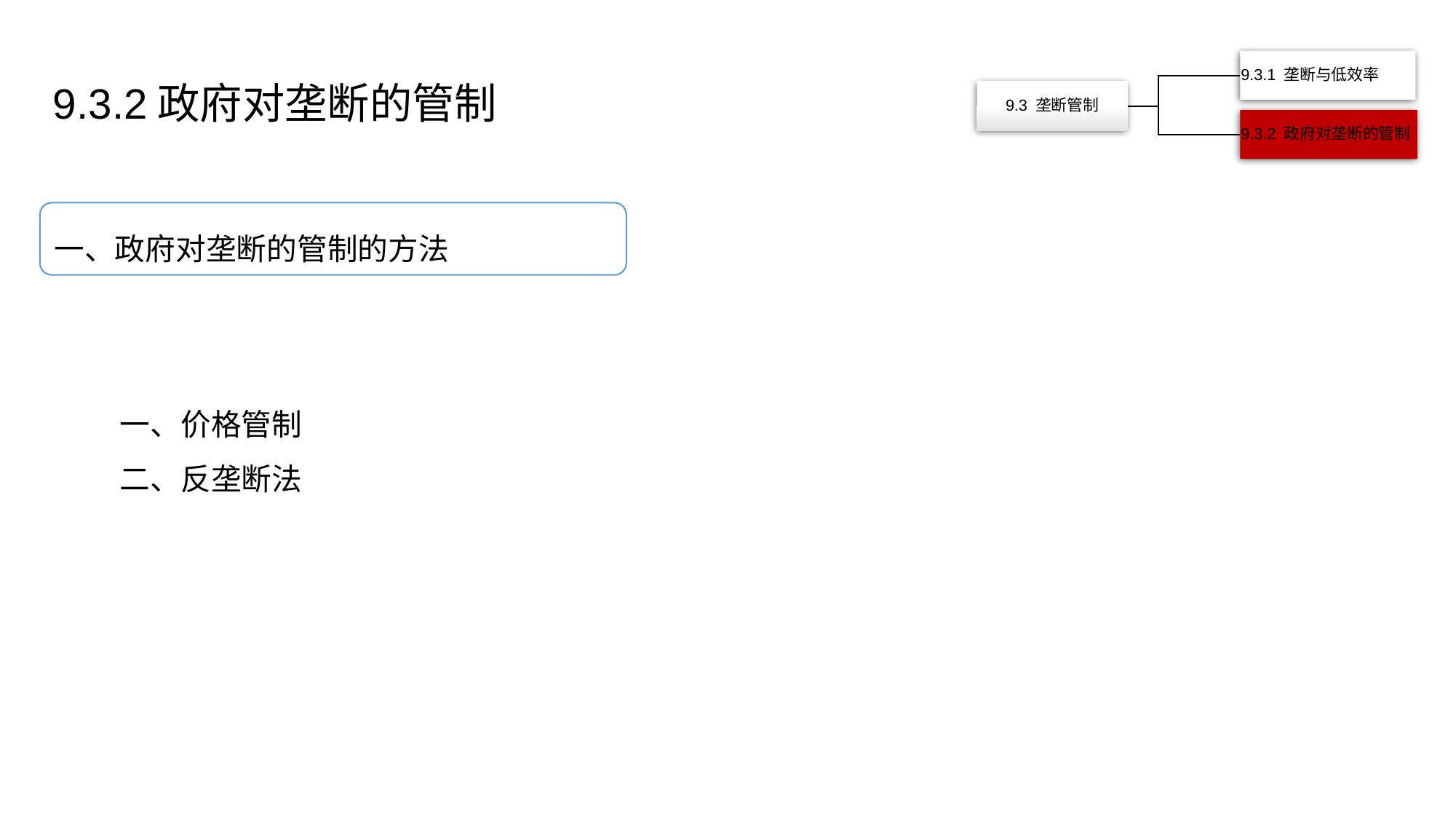

9.3 垄断管制
9.3.1 垄断与低效率
9.3.2 政府对垄断的管制
9.3.2政府对垄断的管制
一、政府对垄断的管制的方法
一、价格管制
二、反垄断法